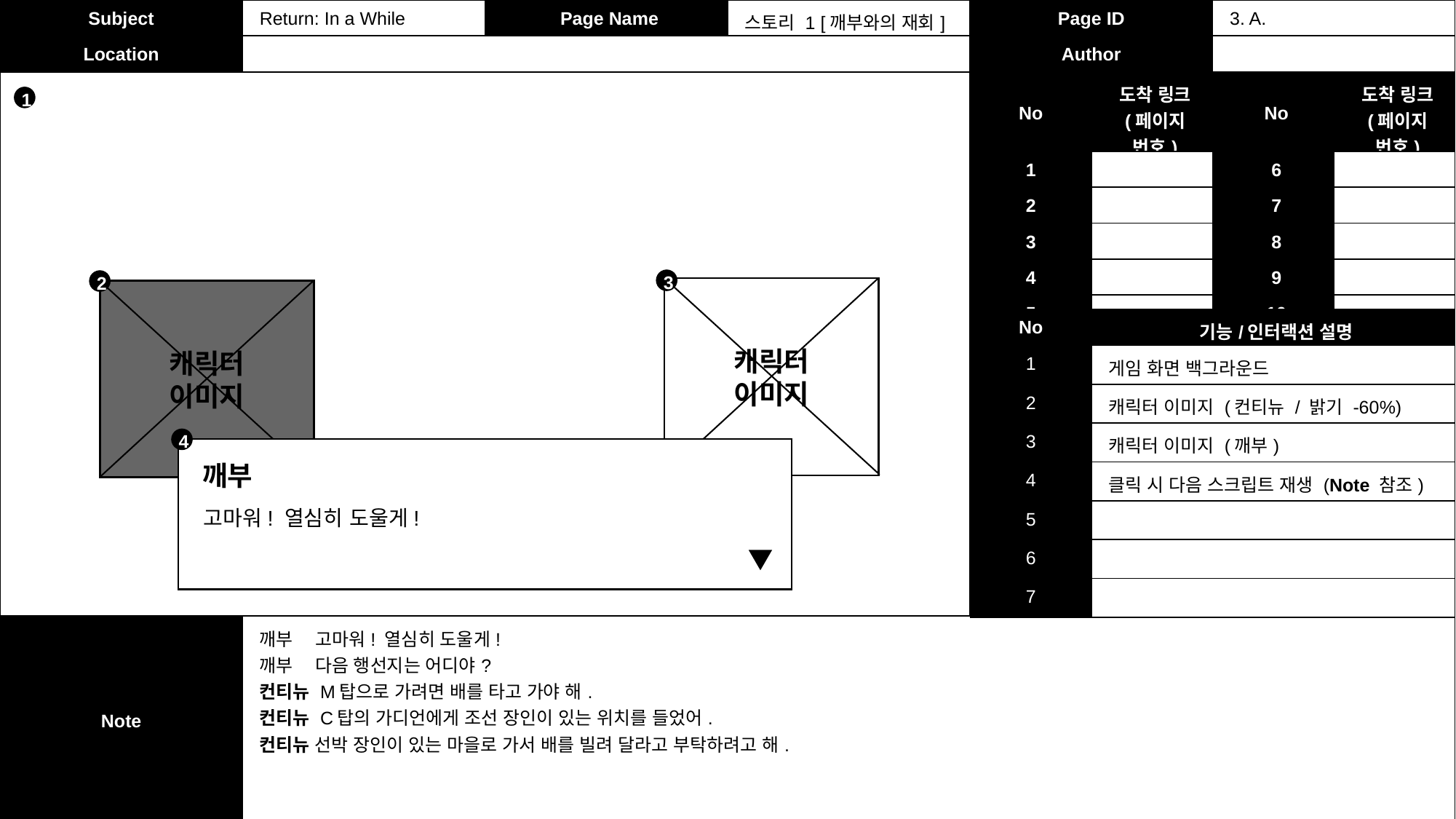

| Subject | Return: In a While | Page Name | 스토리 1 [깨부와의 재회] | Page ID | 3. A. |
| --- | --- | --- | --- | --- | --- |
| Location |  |  |  | Author |  |

| No | 도착 링크 (페이지 번호) | No | 도착 링크 (페이지 번호) |
| --- | --- | --- | --- |
| 1 |  | 6 |  |
| 2 |  | 7 |  |
| 3 |  | 8 |  |
| 4 |  | 9 |  |
| 5 |  | 10 |  |
1
3
2

캐릭터
이미지

캐릭터
이미지
| No | 기능/인터랙션 설명 |
| --- | --- |
| 1 | 게임 화면 백그라운드 |
| 2 | 캐릭터 이미지 (컨티뉴 / 밝기 -60%) |
| 3 | 캐릭터 이미지 (깨부) |
| 4 | 클릭 시 다음 스크립트 재생 (Note 참조) |
| 5 |  |
| 6 |  |
| 7 |  |
4

깨부
고마워! 열심히 도울게!

| Note | 깨부 고마워! 열심히 도울게! 깨부 다음 행선지는 어디야? 컨티뉴 M탑으로 가려면 배를 타고 가야 해. 컨티뉴 C탑의 가디언에게 조선 장인이 있는 위치를 들었어. 컨티뉴 선박 장인이 있는 마을로 가서 배를 빌려 달라고 부탁하려고 해. |
| --- | --- |